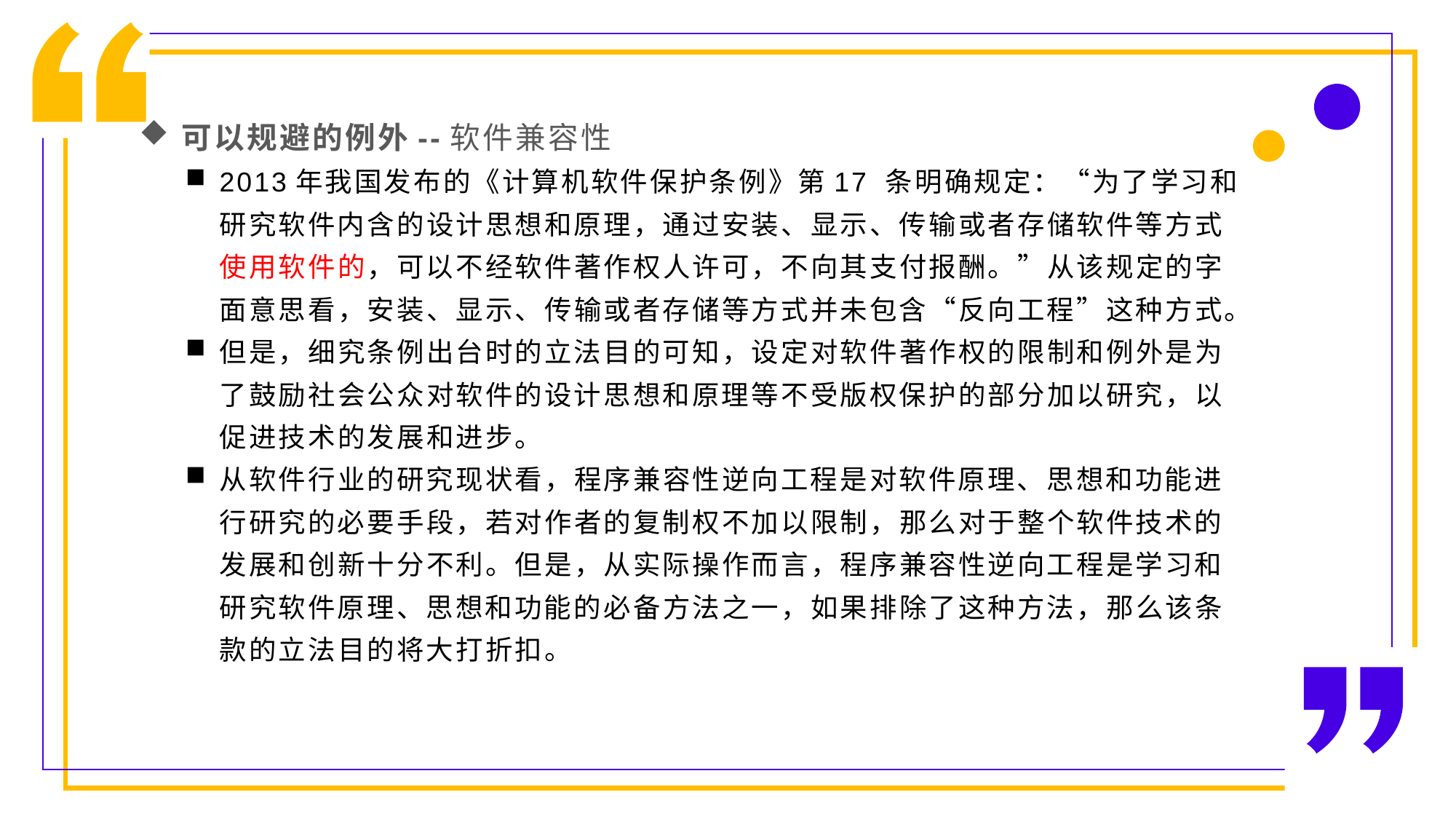

可以规避的例外--软件兼容性
2013年我国发布的《计算机软件保护条例》第17 条明确规定：“为了学习和研究软件内含的设计思想和原理，通过安装、显示、传输或者存储软件等方式使用软件的，可以不经软件著作权人许可，不向其支付报酬。”从该规定的字面意思看，安装、显示、传输或者存储等方式并未包含“反向工程”这种方式。
但是，细究条例出台时的立法目的可知，设定对软件著作权的限制和例外是为了鼓励社会公众对软件的设计思想和原理等不受版权保护的部分加以研究，以促进技术的发展和进步。
从软件行业的研究现状看，程序兼容性逆向工程是对软件原理、思想和功能进行研究的必要手段，若对作者的复制权不加以限制，那么对于整个软件技术的发展和创新十分不利。但是，从实际操作而言，程序兼容性逆向工程是学习和研究软件原理、思想和功能的必备方法之一，如果排除了这种方法，那么该条款的立法目的将大打折扣。